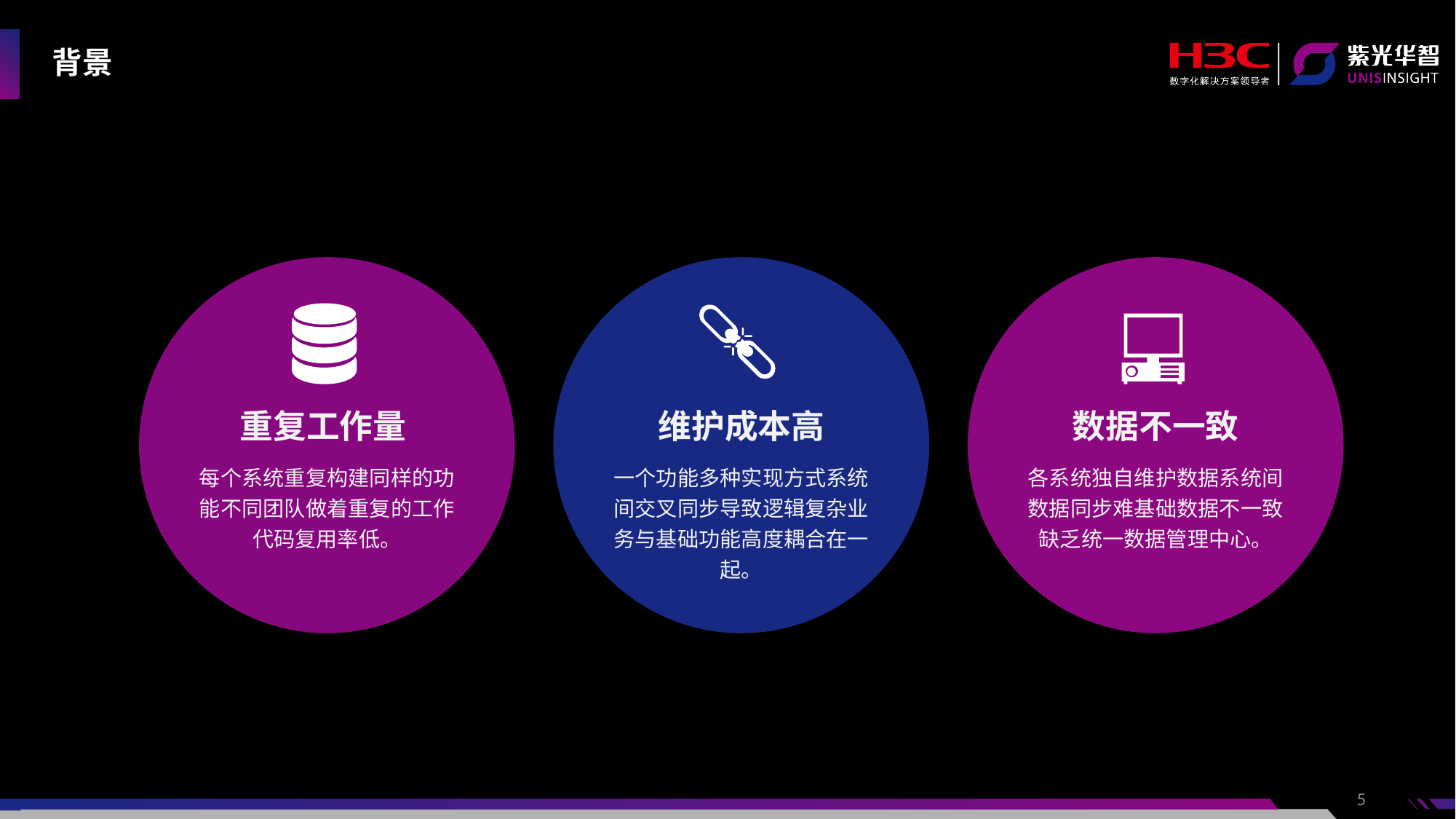

# 背景

重复工作量
维护成本高
数据不一致
每个系统重复构建同样的功能不同团队做着重复的工作
代码复用率低。
一个功能多种实现方式系统间交叉同步导致逻辑复杂业务与基础功能高度耦合在一起。
各系统独自维护数据系统间数据同步难基础数据不一致
缺乏统一数据管理中心。